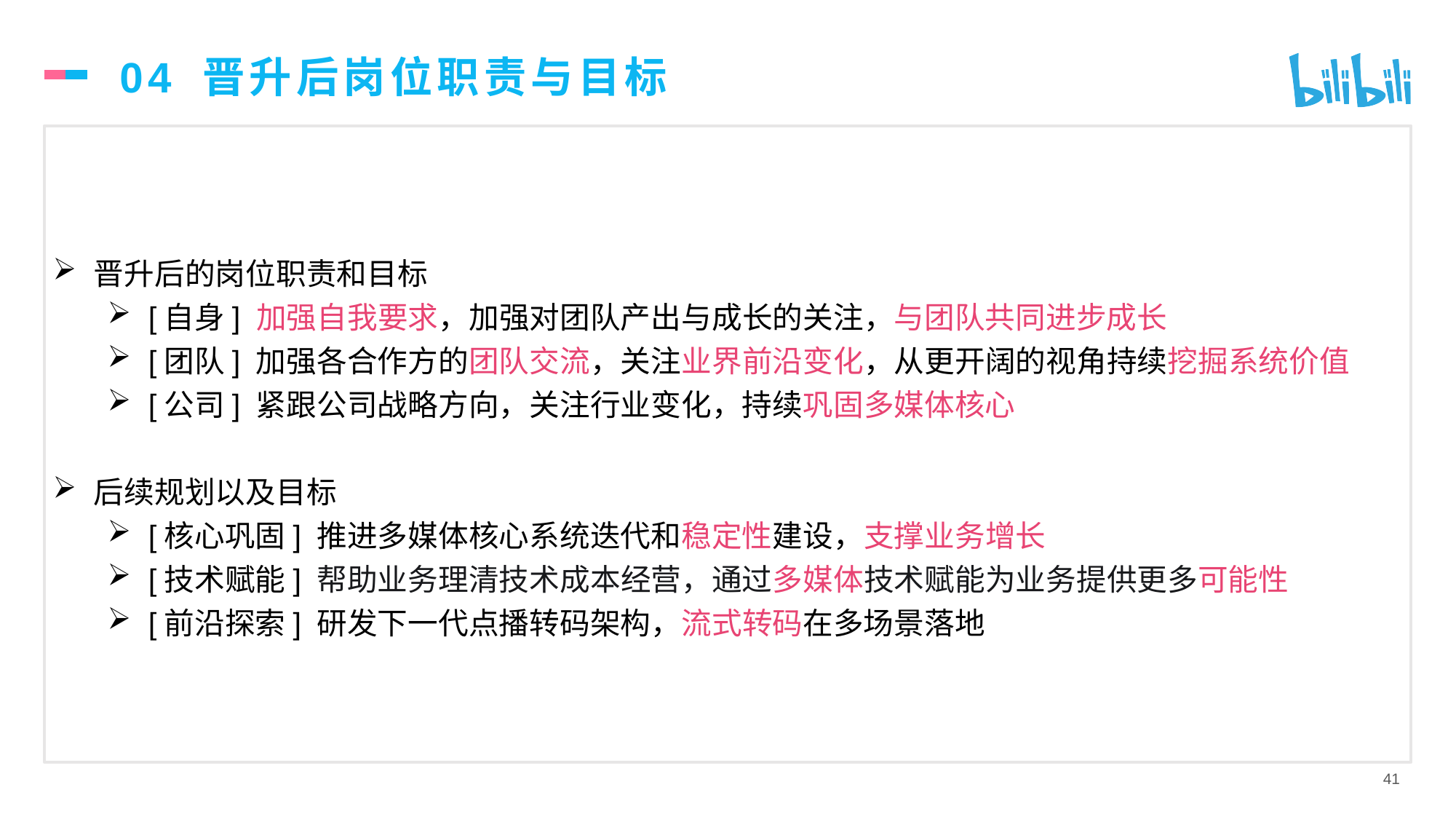

# 04 晋升后岗位职责与目标
晋升后的岗位职责和目标
[自身] 加强自我要求，加强对团队产出与成长的关注，与团队共同进步成长
[团队] 加强各合作方的团队交流，关注业界前沿变化，从更开阔的视角持续挖掘系统价值
[公司] 紧跟公司战略方向，关注行业变化，持续巩固多媒体核心

后续规划以及目标
[核心巩固] 推进多媒体核心系统迭代和稳定性建设，支撑业务增长
[技术赋能] 帮助业务理清技术成本经营，通过多媒体技术赋能为业务提供更多可能性
[前沿探索] 研发下一代点播转码架构，流式转码在多场景落地